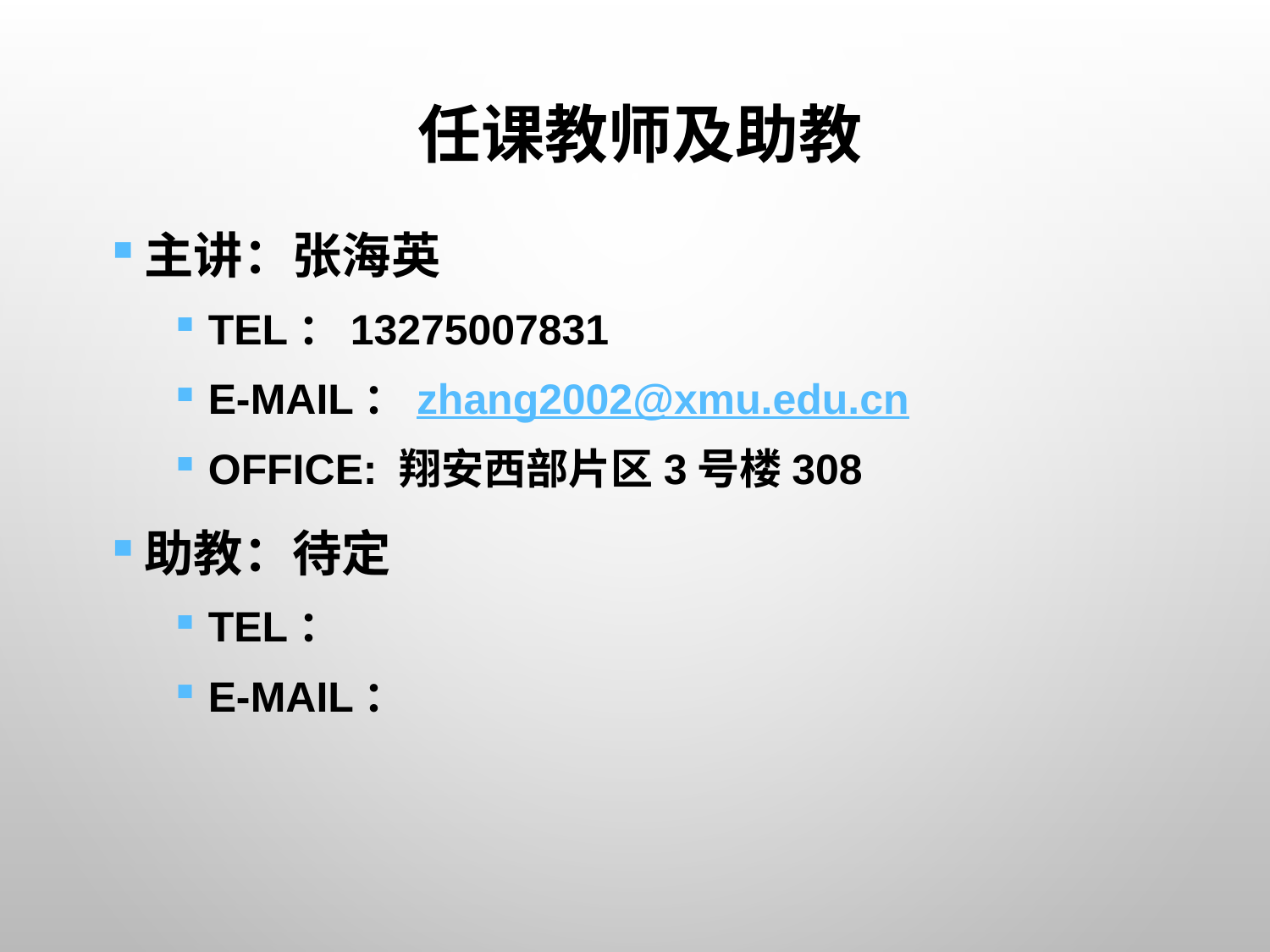

# 任课教师及助教
主讲：张海英
Tel：13275007831
E-mail：zhang2002@xmu.edu.cn
Office: 翔安西部片区3号楼308
助教：待定
Tel：
E-mail：